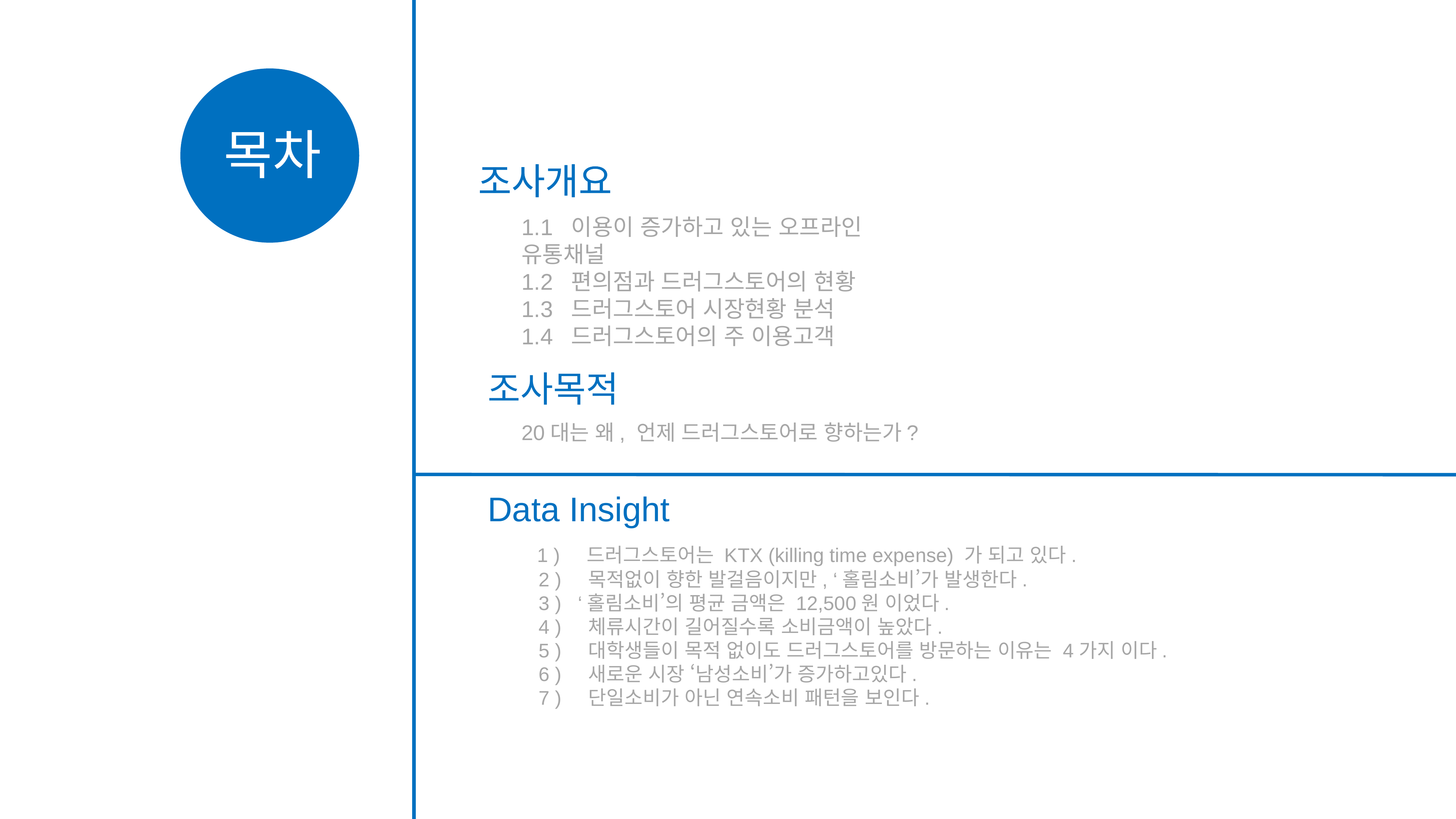

목차
조사개요

조사개요

1.1  이용이 증가하고 있는 오프라인 유통채널
1.2  편의점과 드러그스토어의 현황
1.3  드러그스토어 시장현황 분석
1.4  드러그스토어의 주 이용고객

조사목적

20대는 왜, 언제 드러그스토어로 향하는가?

Data Insight

     1 )    드러그스토어는 KTX (killing time expense) 가 되고 있다.
      2 )    목적없이 향한 발걸음이지만, ‘홀림소비’가 발생한다.
      3 )   ‘홀림소비’의 평균 금액은 12,500원 이었다.
      4 )    체류시간이 길어질수록 소비금액이 높았다.
      5 )    대학생들이 목적 없이도 드러그스토어를 방문하는 이유는 4가지 이다.
      6 )    새로운 시장 ‘남성소비’가 증가하고있다.
      7 )    단일소비가 아닌 연속소비 패턴을 보인다.